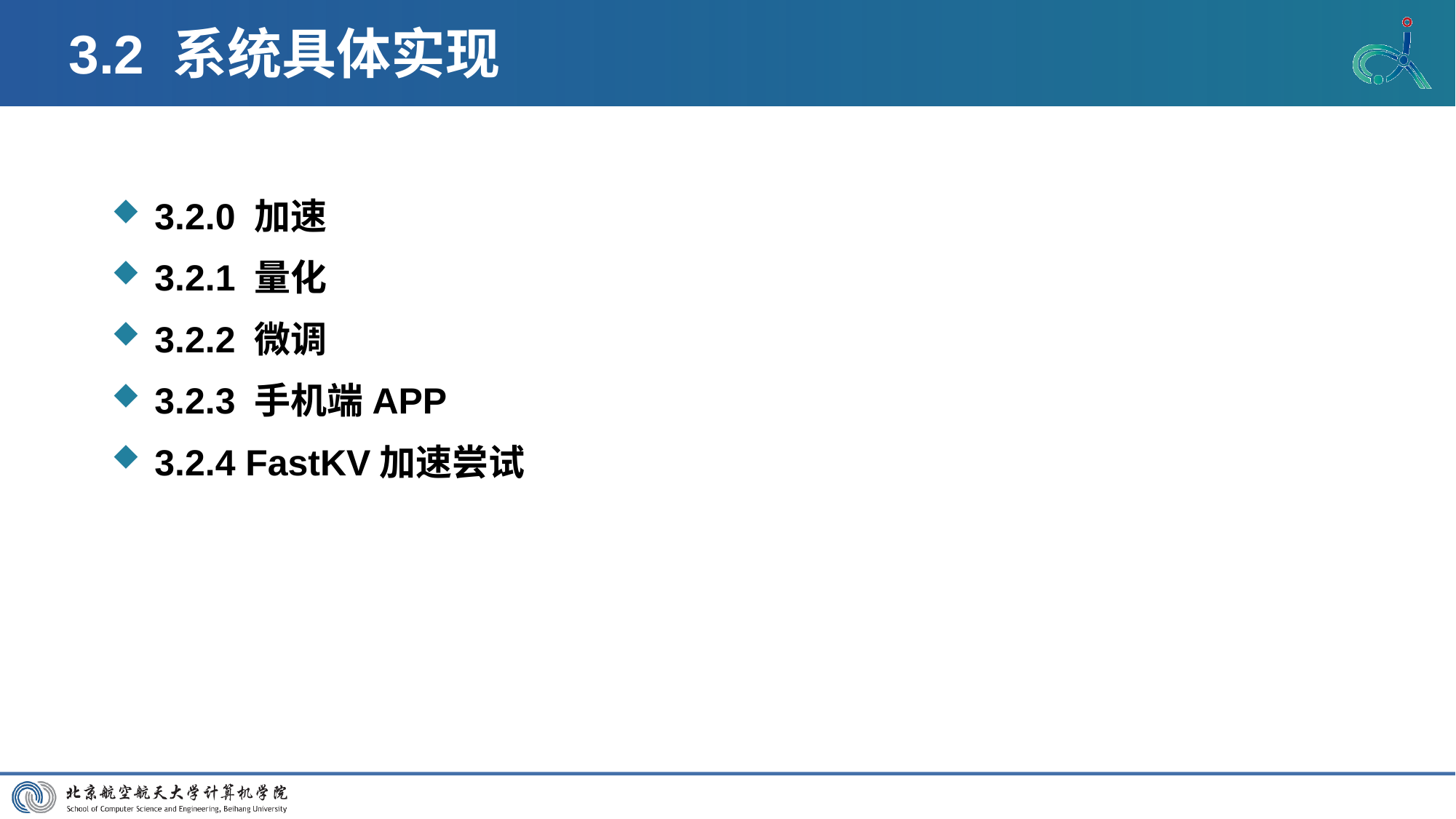

# 3.2 系统具体实现

3.2.0 加速
3.2.1 量化
3.2.2 微调
3.2.3 手机端APP
3.2.4 FastKV加速尝试
8